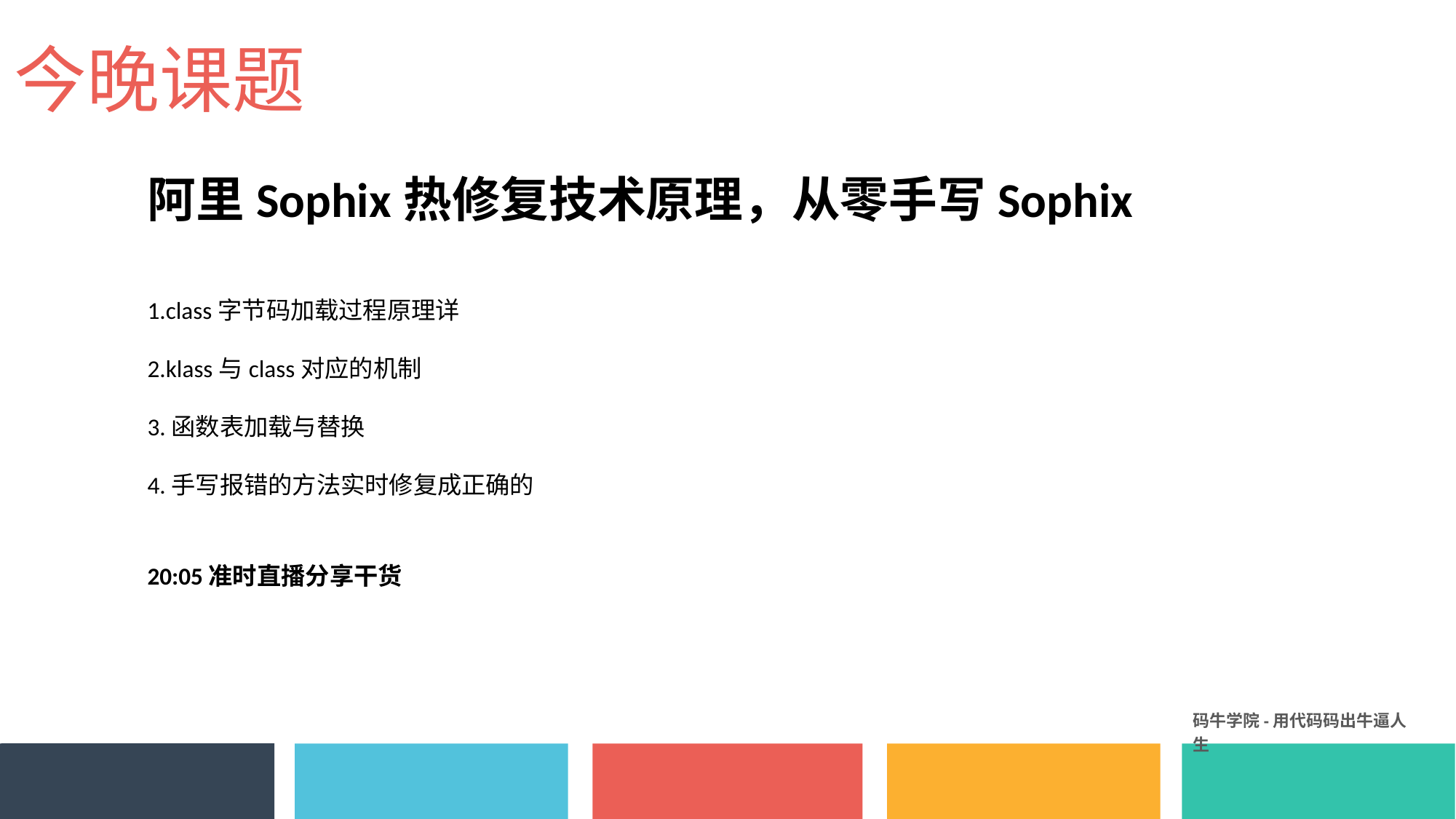

今晚课题
阿里Sophix热修复技术原理，从零手写Sophix
1.class字节码加载过程原理详

2.klass与class对应的机制
3.函数表加载与替换
4.手写报错的方法实时修复成正确的

20:05准时直播分享干货
码牛学院-用代码码出牛逼人生